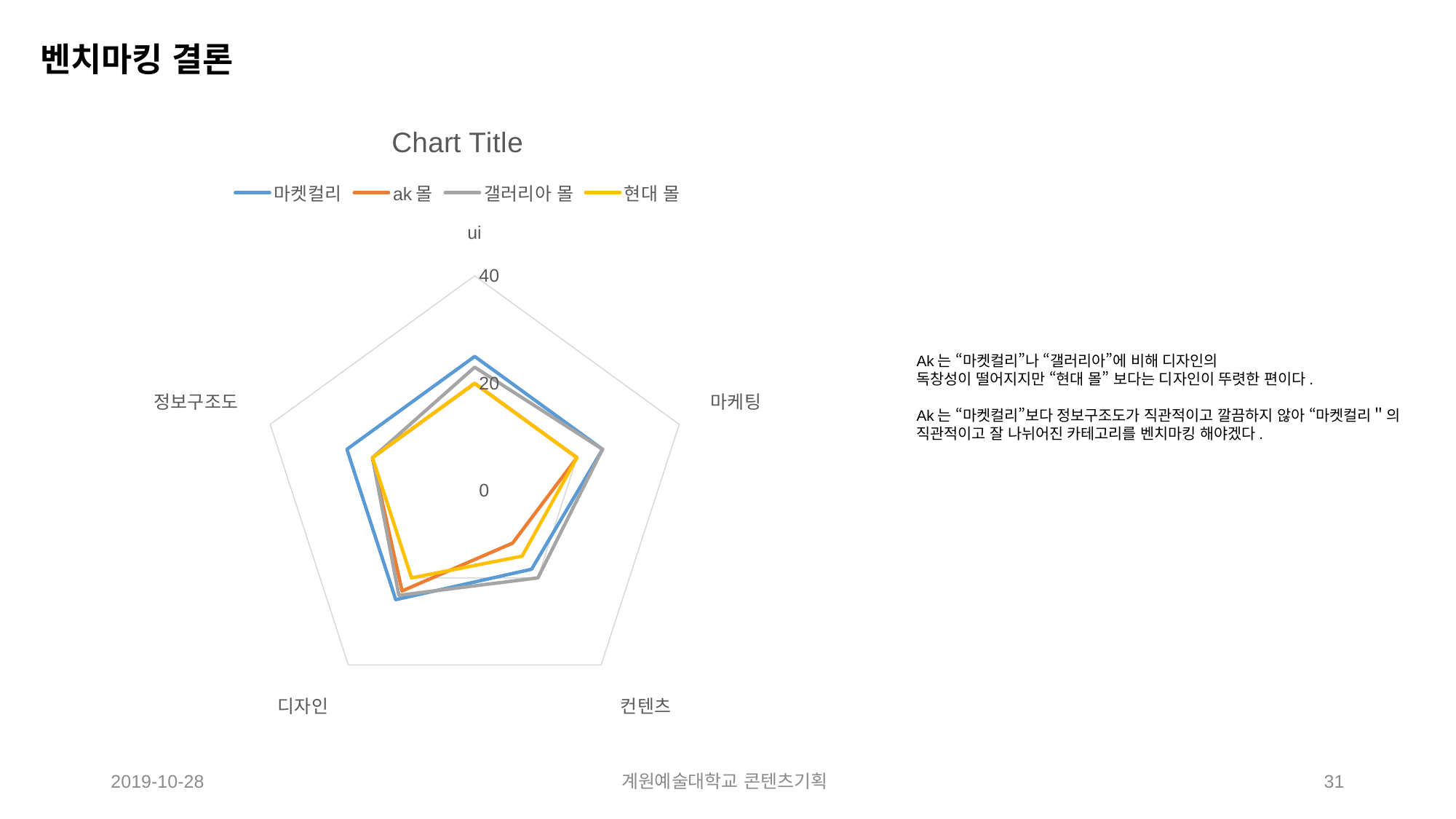

벤치마킹 결론

### Chart:

| Category | 마켓컬리 | ak몰 | 갤러리아 몰 | 현대 몰 |
|---|---|---|---|---|
| ui | 25.0 | 20.0 | 23.0 | 20.0 |
| 마케팅 | 25.0 | 20.0 | 25.0 | 20.0 |
| 컨텐츠 | 18.0 | 12.0 | 20.0 | 15.0 |
| 디자인 | 25.0 | 23.0 | 24.0 | 20.0 |
| 정보구조도 | 25.0 | 20.0 | 20.0 | 20.0 |
Ak는 “마켓컬리”나 “갤러리아”에 비해 디자인의
독창성이 떨어지지만 “현대 몰” 보다는 디자인이 뚜렷한 편이다.

Ak는 “마켓컬리”보다 정보구조도가 직관적이고 깔끔하지 않아 “마켓컬리＂의 직관적이고 잘 나뉘어진 카테고리를 벤치마킹 해야겠다.

2019-10-28
계원예술대학교 콘텐츠기획
31